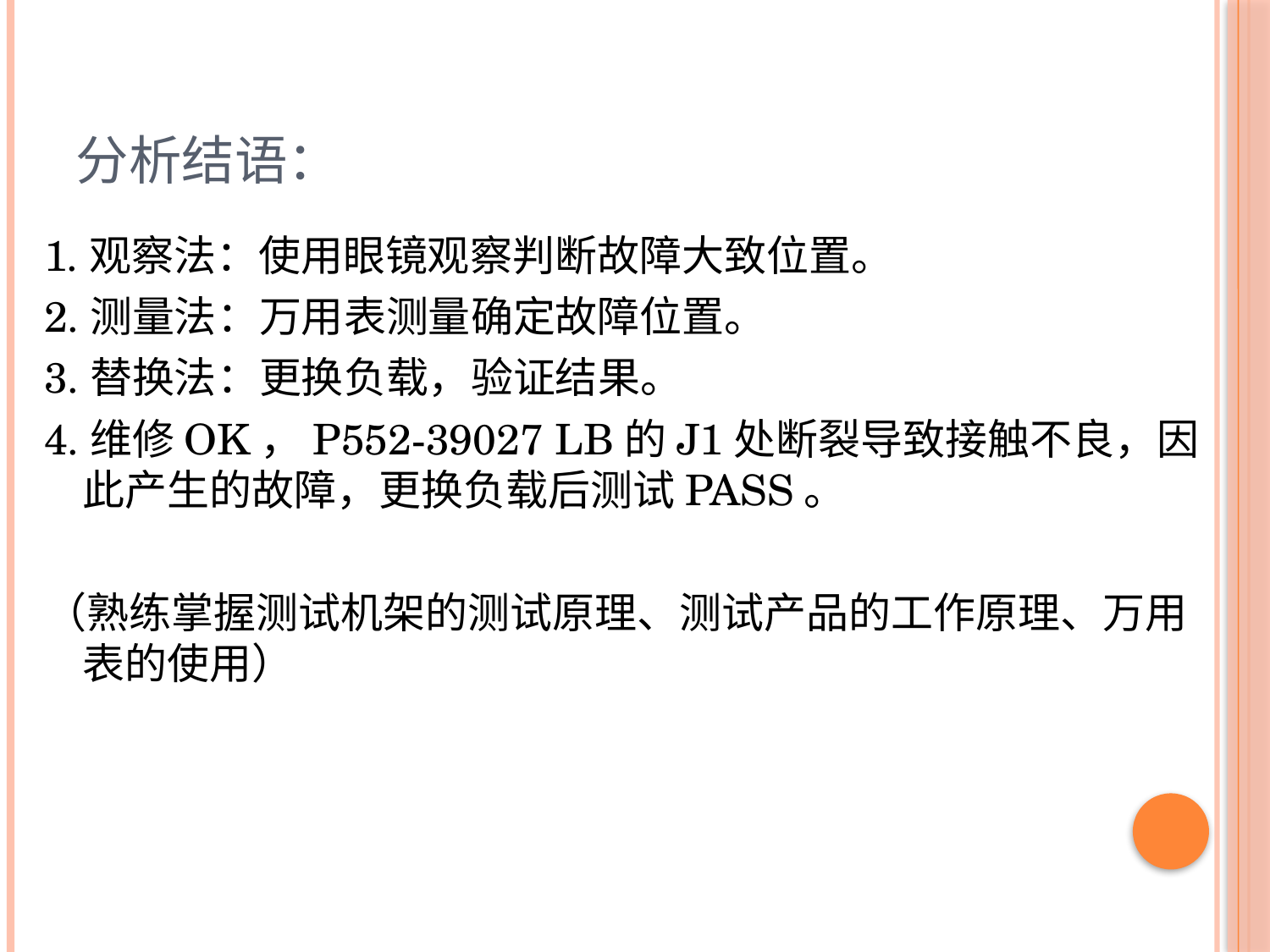

# 分析结语：
1.观察法：使用眼镜观察判断故障大致位置。
2.测量法：万用表测量确定故障位置。
3.替换法：更换负载，验证结果。
4.维修OK，P552-39027 LB的J1处断裂导致接触不良，因此产生的故障，更换负载后测试PASS。

（熟练掌握测试机架的测试原理、测试产品的工作原理、万用表的使用）